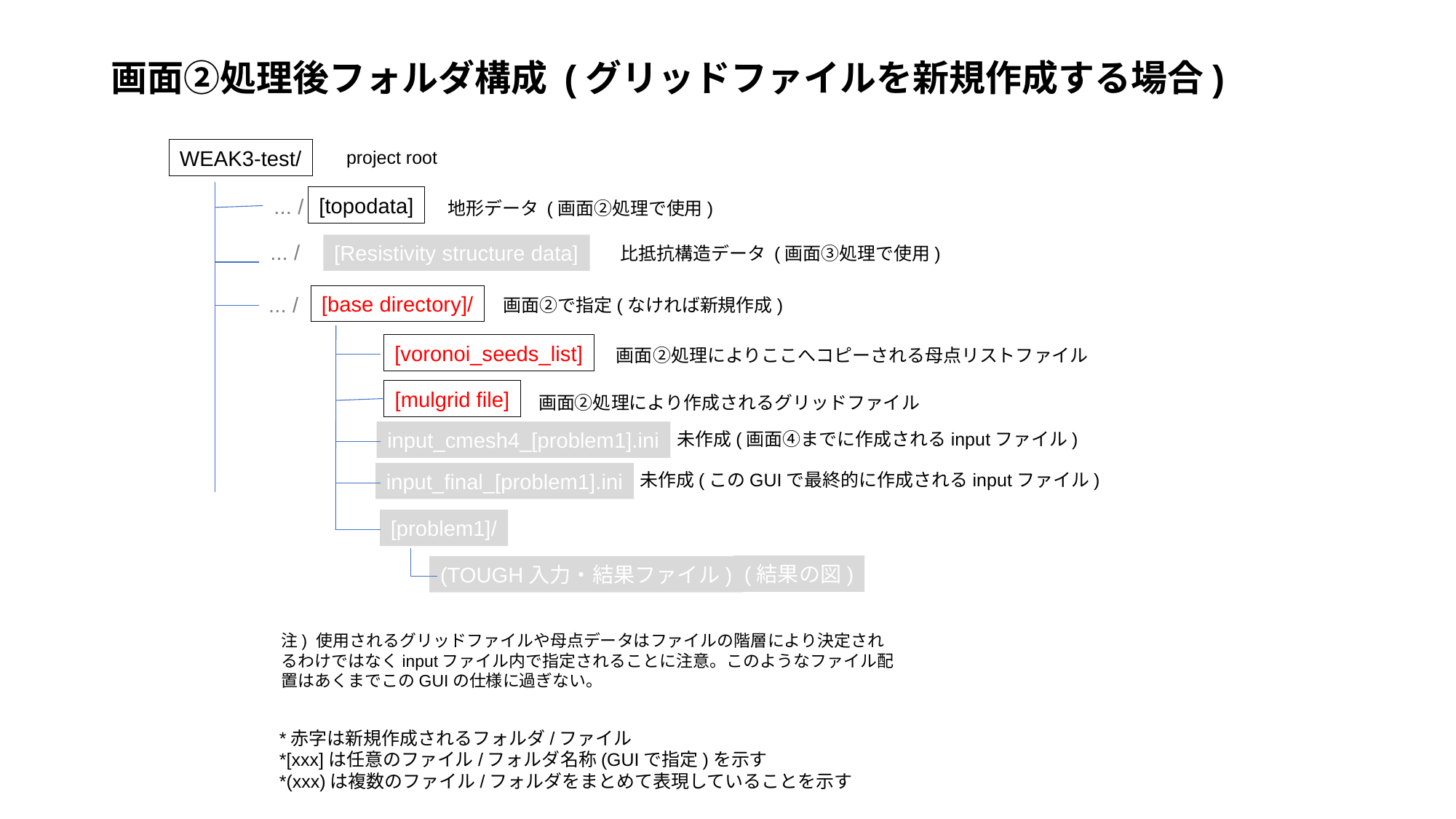

# 画面②処理後フォルダ構成 (グリッドファイルを新規作成する場合)
WEAK3-test/
project root
[topodata]
... /
地形データ (画面②処理で使用)
... /
[Resistivity structure data]
比抵抗構造データ (画面③処理で使用)
[base directory]/
... /
画面②で指定(なければ新規作成)
[voronoi_seeds_list]
画面②処理によりここへコピーされる母点リストファイル
[mulgrid file]
画面②処理により作成されるグリッドファイル
input_cmesh4_[problem1].ini
未作成(画面④までに作成されるinputファイル)
input_final_[problem1].ini
未作成(このGUIで最終的に作成されるinputファイル)
[problem1]/
(結果の図)
(TOUGH入力・結果ファイル)
注) 使用されるグリッドファイルや母点データはファイルの階層により決定されるわけではなくinputファイル内で指定されることに注意。このようなファイル配置はあくまでこのGUIの仕様に過ぎない。

*赤字は新規作成されるフォルダ/ファイル
*[xxx]は任意のファイル/フォルダ名称(GUIで指定)を示す
*(xxx)は複数のファイル/フォルダをまとめて表現していることを示す